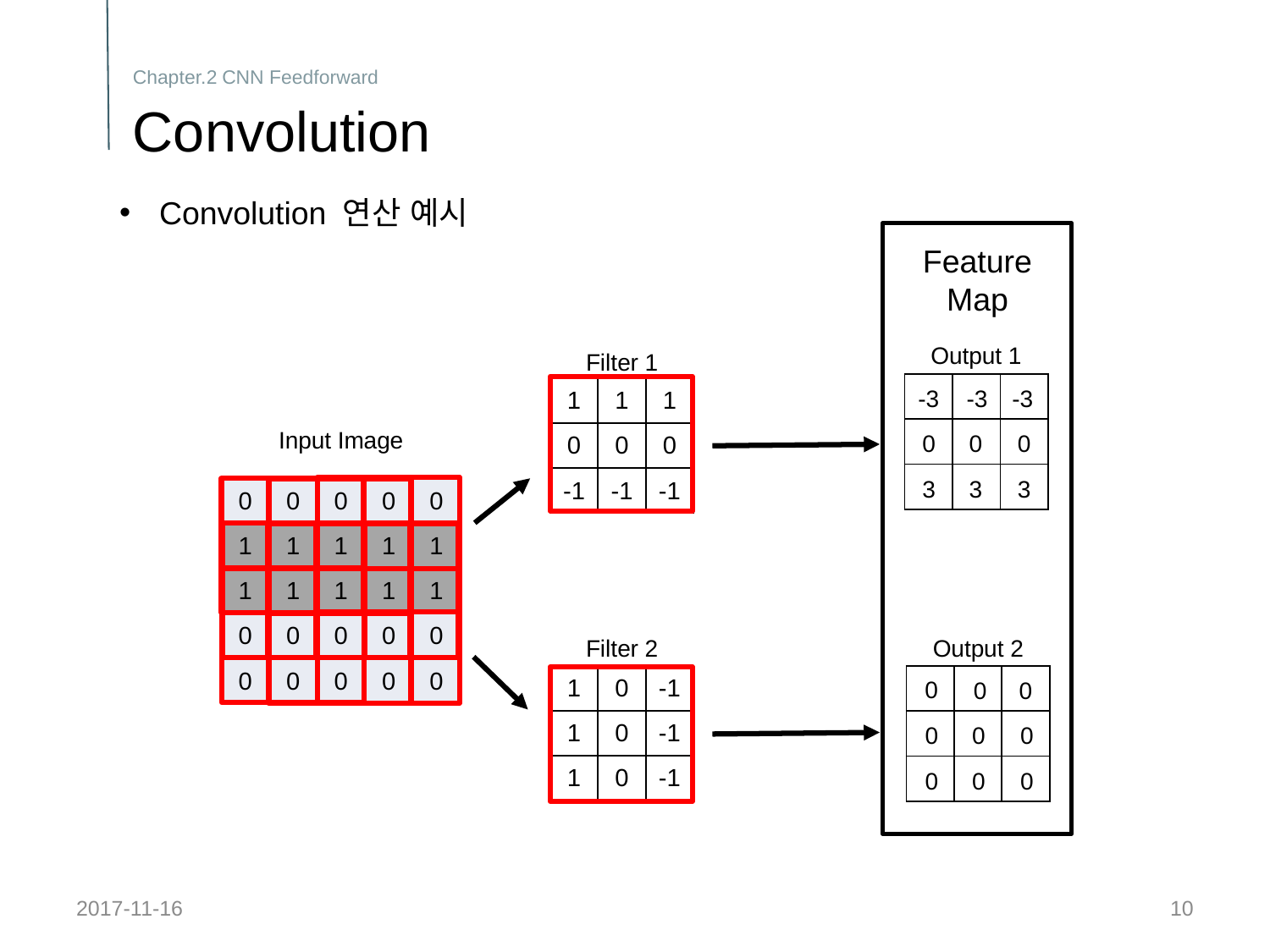

Chapter.2 CNN Feedforward
Convolution
Convolution 연산 예시

Feature Map
Output 1
Filter 1
|  |  |  |
| --- | --- | --- |
|  |  |  |
|  |  |  |

-3
-3
-3
| 1 | 1 | 1 |
| --- | --- | --- |
| 0 | 0 | 0 |
| -1 | -1 | -1 |
Input Image
0
0
0
3
3
3

| 0 | 0 | 0 | 0 | 0 |
| --- | --- | --- | --- | --- |
| 1 | 1 | 1 | 1 | 1 |
| 1 | 1 | 1 | 1 | 1 |
| 0 | 0 | 0 | 0 | 0 |
| 0 | 0 | 0 | 0 | 0 |

Output 2
Filter 2
| 1 | 0 | -1 |
| --- | --- | --- |
| 1 | 0 | -1 |
| 1 | 0 | -1 |
|  |  |  |
| --- | --- | --- |
|  |  |  |
|  |  |  |

0
0
0
0
0
0
0
0
0
2017-11-16
10